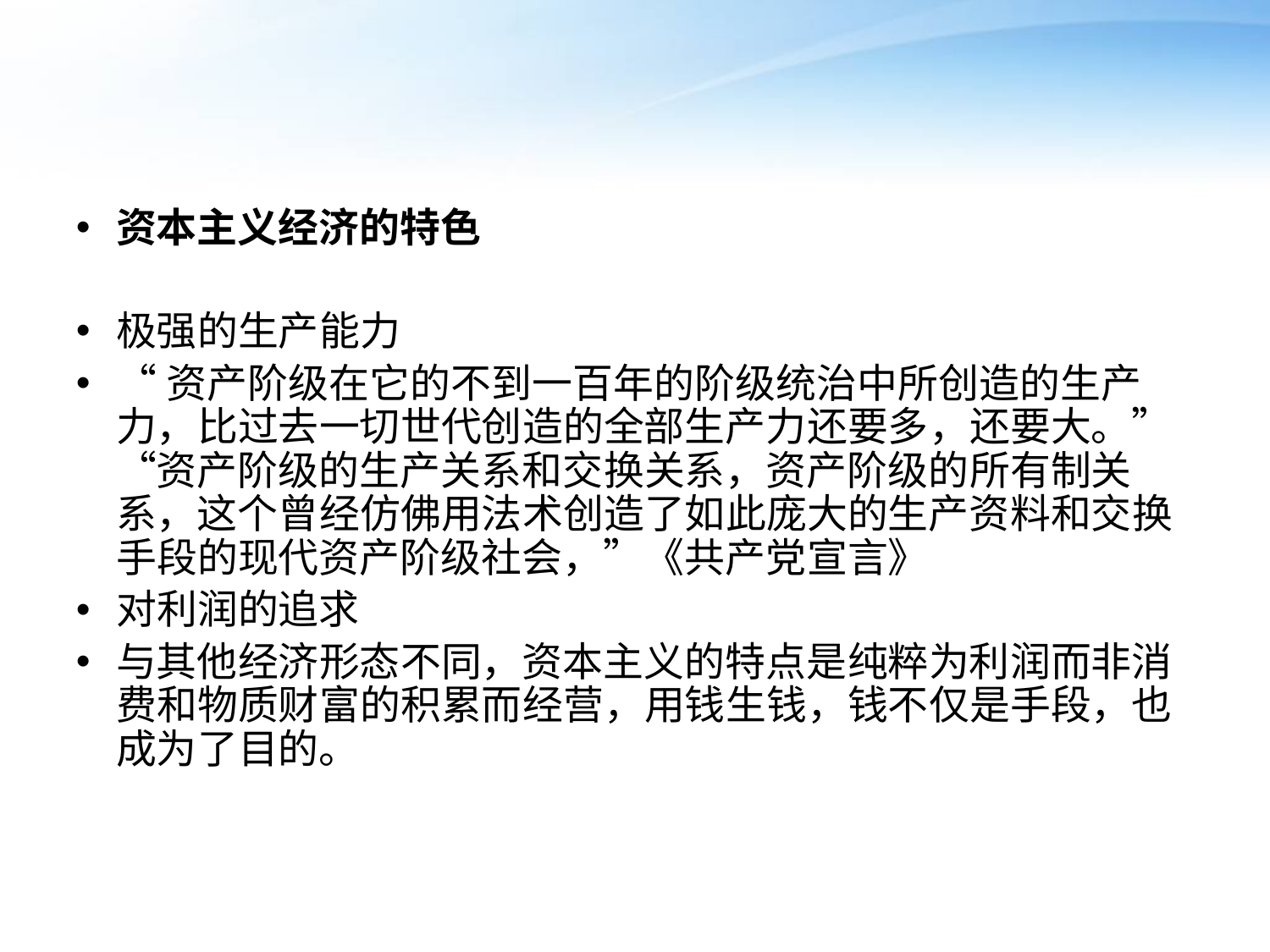

#
资本主义经济的特色

极强的生产能力
“资产阶级在它的不到一百年的阶级统治中所创造的生产力，比过去一切世代创造的全部生产力还要多，还要大。”“资产阶级的生产关系和交换关系，资产阶级的所有制关系，这个曾经仿佛用法术创造了如此庞大的生产资料和交换手段的现代资产阶级社会，”《共产党宣言》
对利润的追求
与其他经济形态不同，资本主义的特点是纯粹为利润而非消费和物质财富的积累而经营，用钱生钱，钱不仅是手段，也成为了目的。